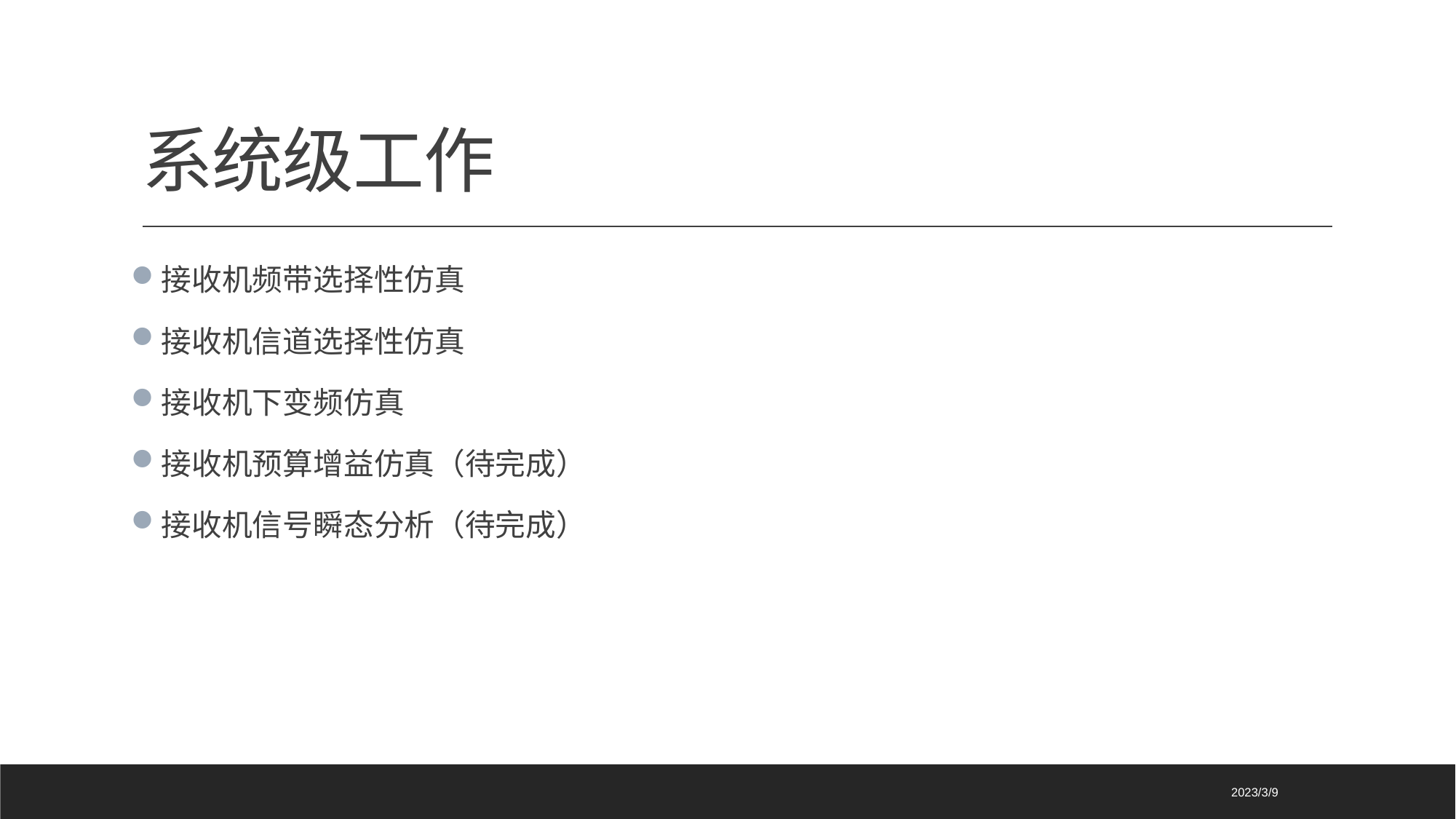

# 系统级工作
接收机频带选择性仿真
接收机信道选择性仿真
接收机下变频仿真
接收机预算增益仿真（待完成）
接收机信号瞬态分析（待完成）
2023/3/9